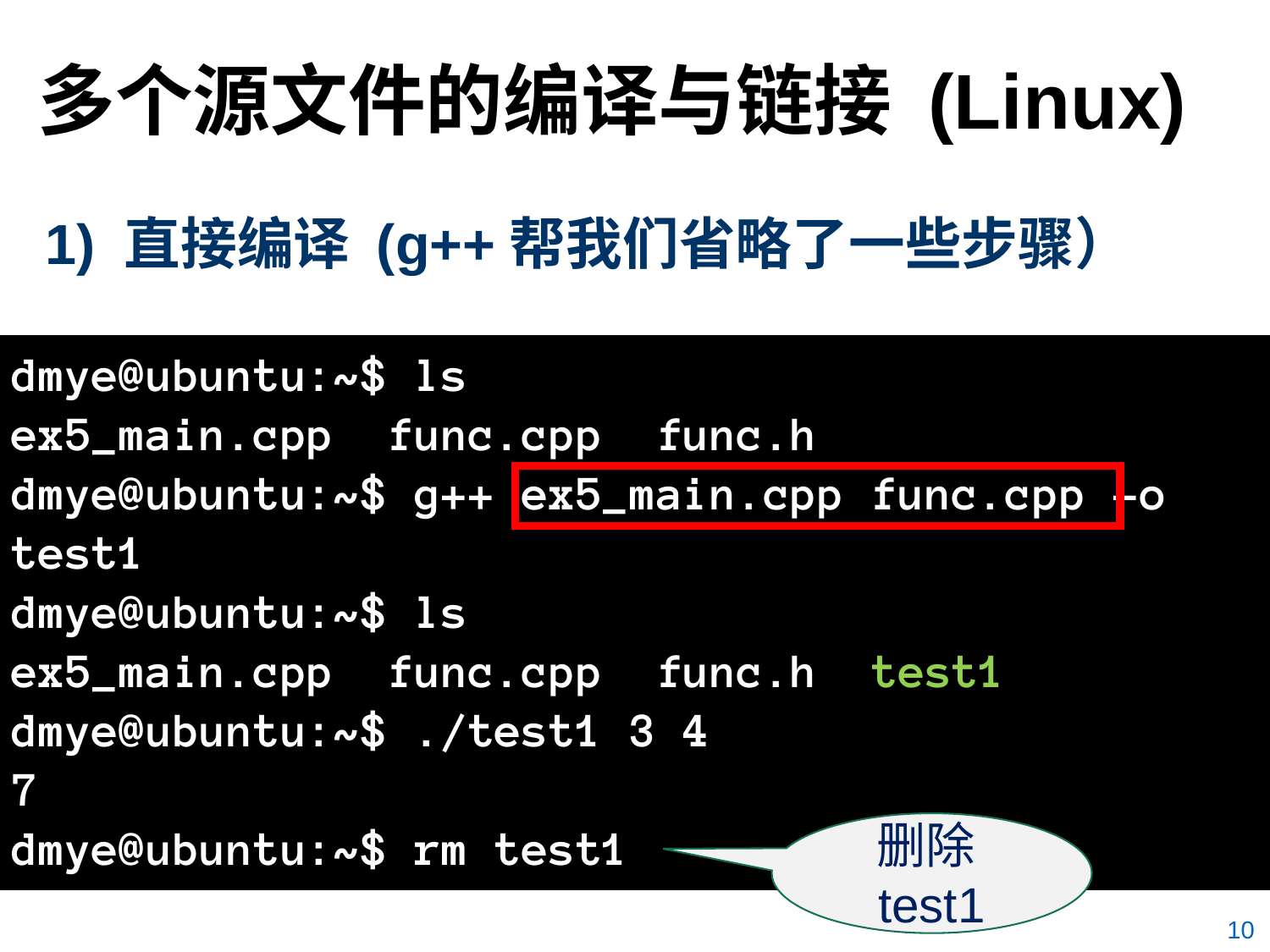

# 多个源文件的编译与链接 (Linux)
1) 直接编译 (g++帮我们省略了一些步骤）

dmye@ubuntu:~$ ls
ex5_main.cpp  func.cpp  func.h
dmye@ubuntu:~$ g++ ex5_main.cpp func.cpp -o test1
dmye@ubuntu:~$ ls
ex5_main.cpp  func.cpp  func.h  test1
dmye@ubuntu:~$ ./test1 3 4
7
dmye@ubuntu:~$ rm test1

删除test1
10